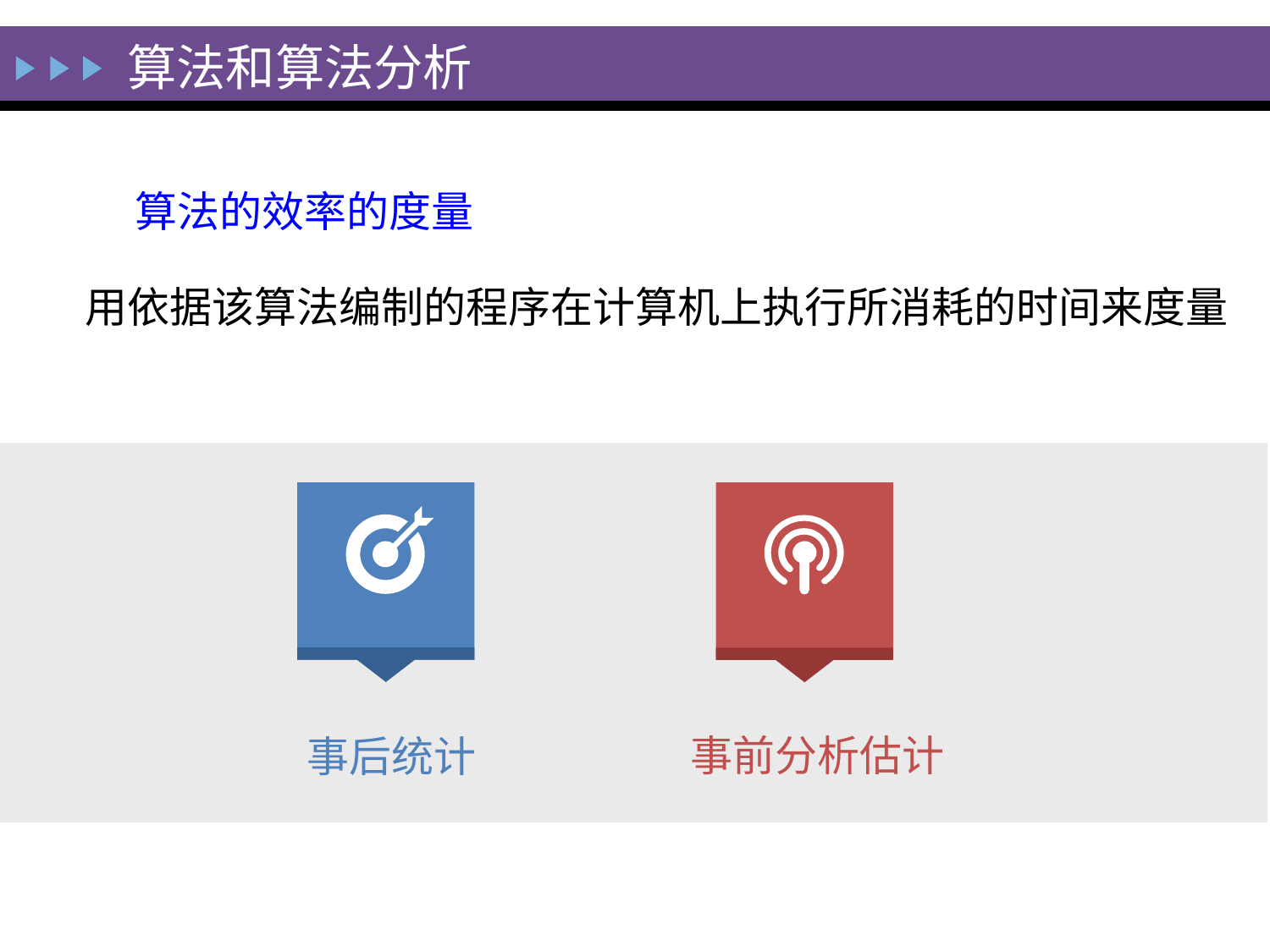

算法和算法分析
# 算法的效率的度量
用依据该算法编制的程序在计算机上执行所消耗的时间来度量

事前分析估计
事后统计